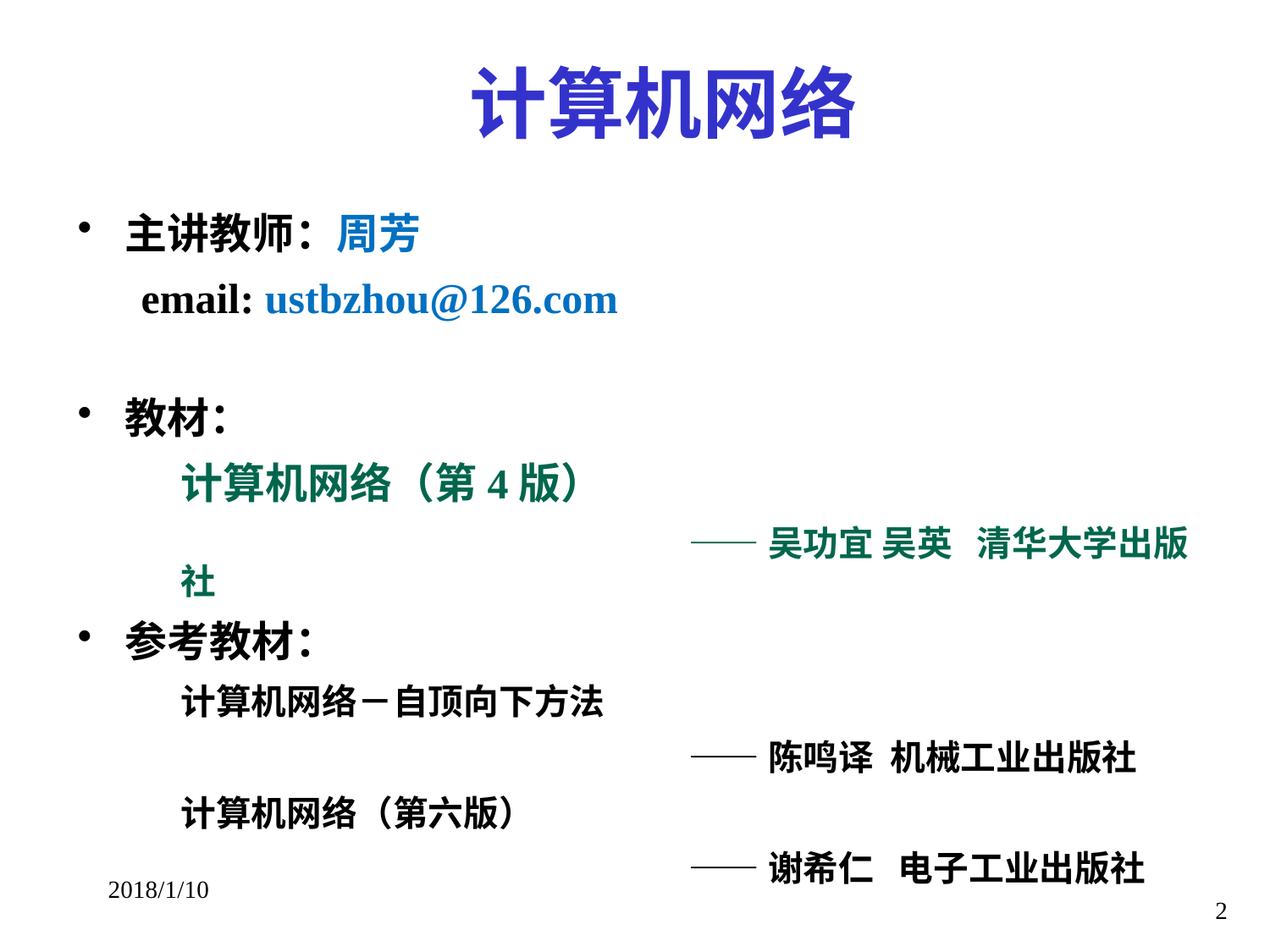

# 计算机网络
主讲教师：周芳
email: ustbzhou@126.com

教材：
	计算机网络（第4版）
					——吴功宜 吴英   清华大学出版社
参考教材：
	计算机网络－自顶向下方法
					——陈鸣译  机械工业出版社
	计算机网络（第六版）
					——谢希仁   电子工业出版社

2018/1/10
2